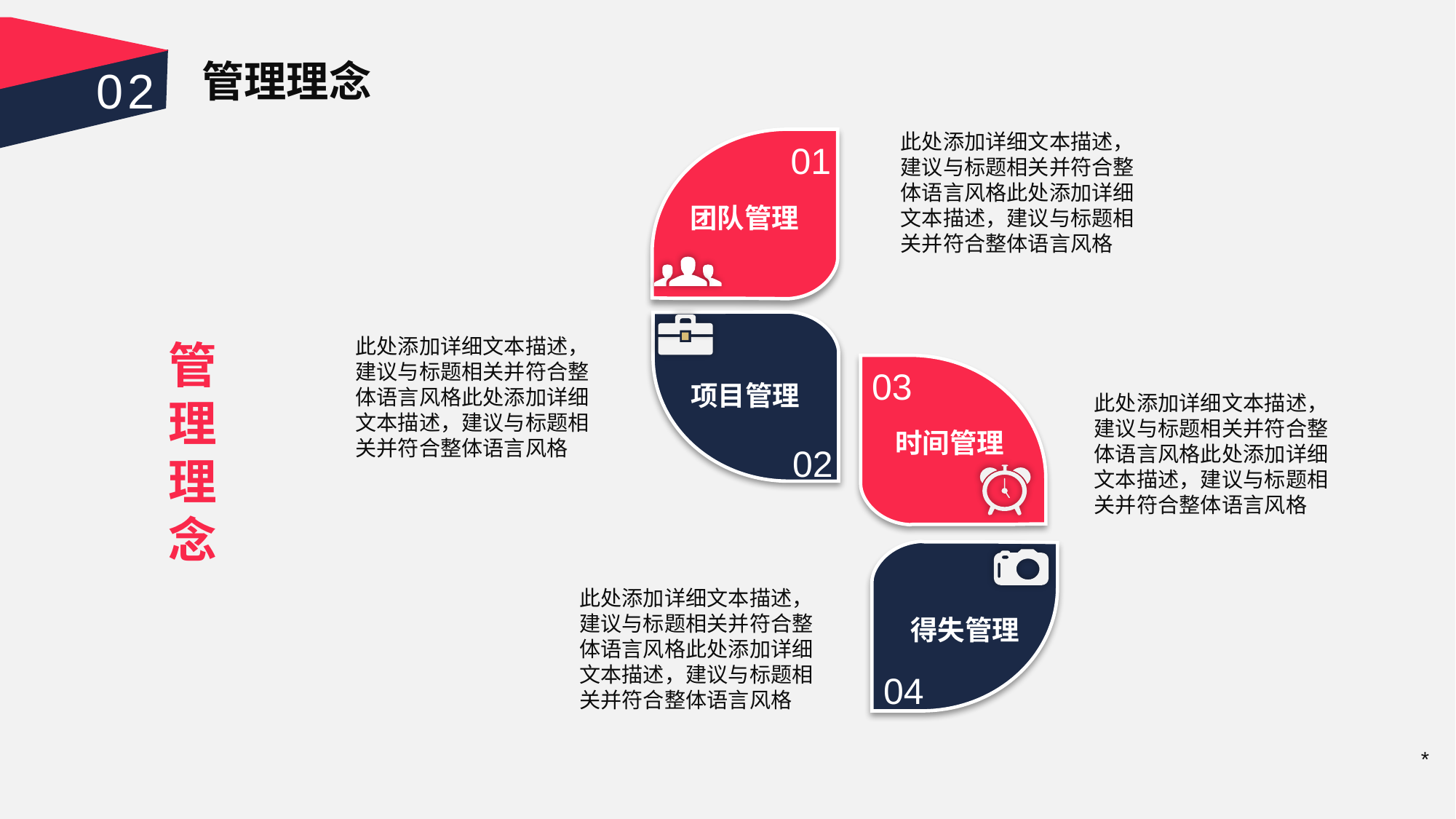

02
管理理念
此处添加详细文本描述，建议与标题相关并符合整体语言风格此处添加详细文本描述，建议与标题相关并符合整体语言风格

01
团队管理

项目管理
02
管理理念
此处添加详细文本描述，建议与标题相关并符合整体语言风格此处添加详细文本描述，建议与标题相关并符合整体语言风格

03
时间管理

此处添加详细文本描述，建议与标题相关并符合整体语言风格此处添加详细文本描述，建议与标题相关并符合整体语言风格

得失管理
04
此处添加详细文本描述，建议与标题相关并符合整体语言风格此处添加详细文本描述，建议与标题相关并符合整体语言风格

*